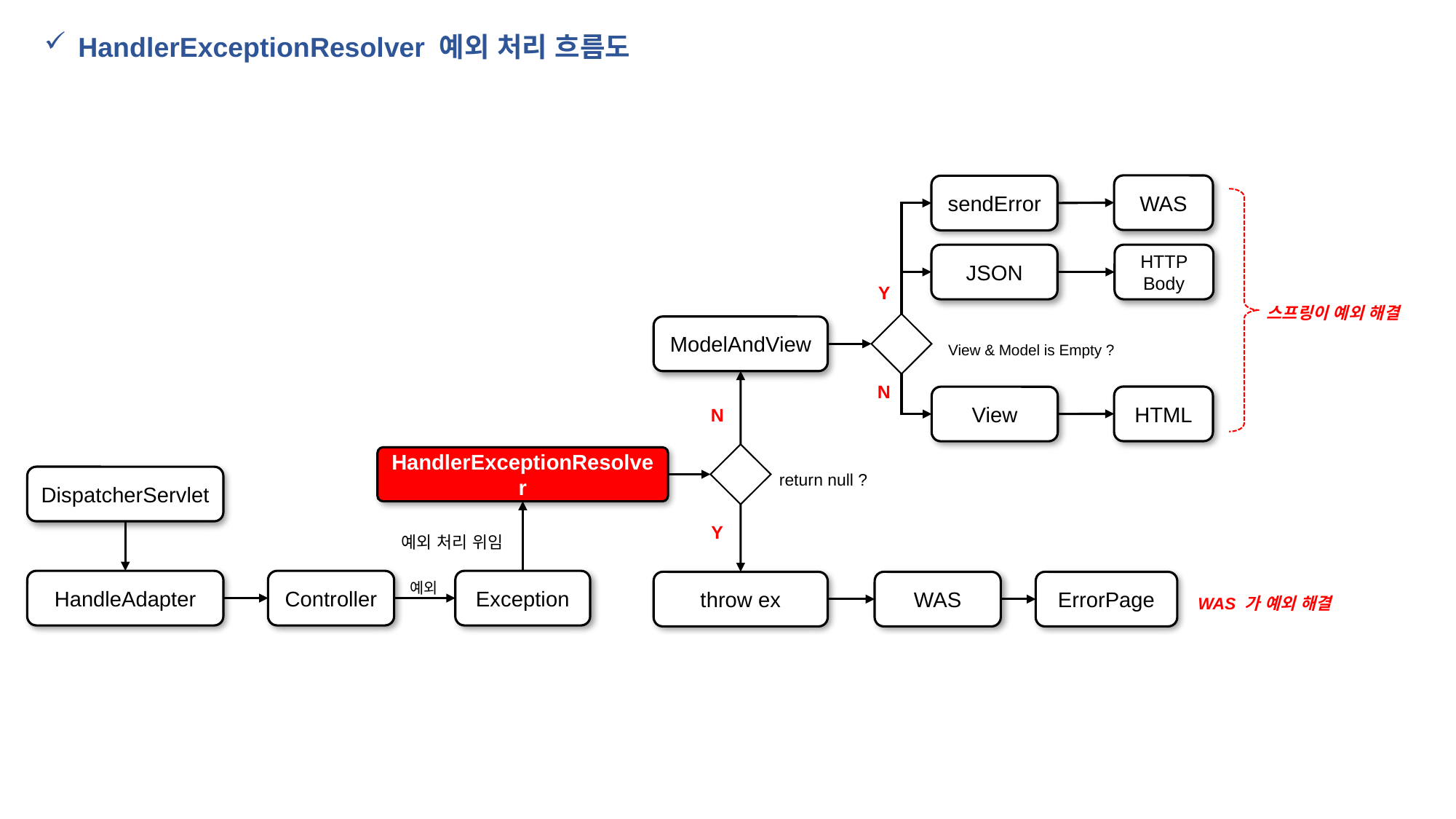

HandlerExceptionResolver 예외 처리 흐름도
WAS
sendError

HTTP Body
JSON
Y
스프링이 예외 해결

ModelAndView
View & Model is Empty ?
N
HTML
View
N

HandlerExceptionResolver
return null ?
DispatcherServlet
Y
예외 처리 위임
예외
Controller
Exception
HandleAdapter
throw ex
ErrorPage
WAS
WAS 가 예외 해결